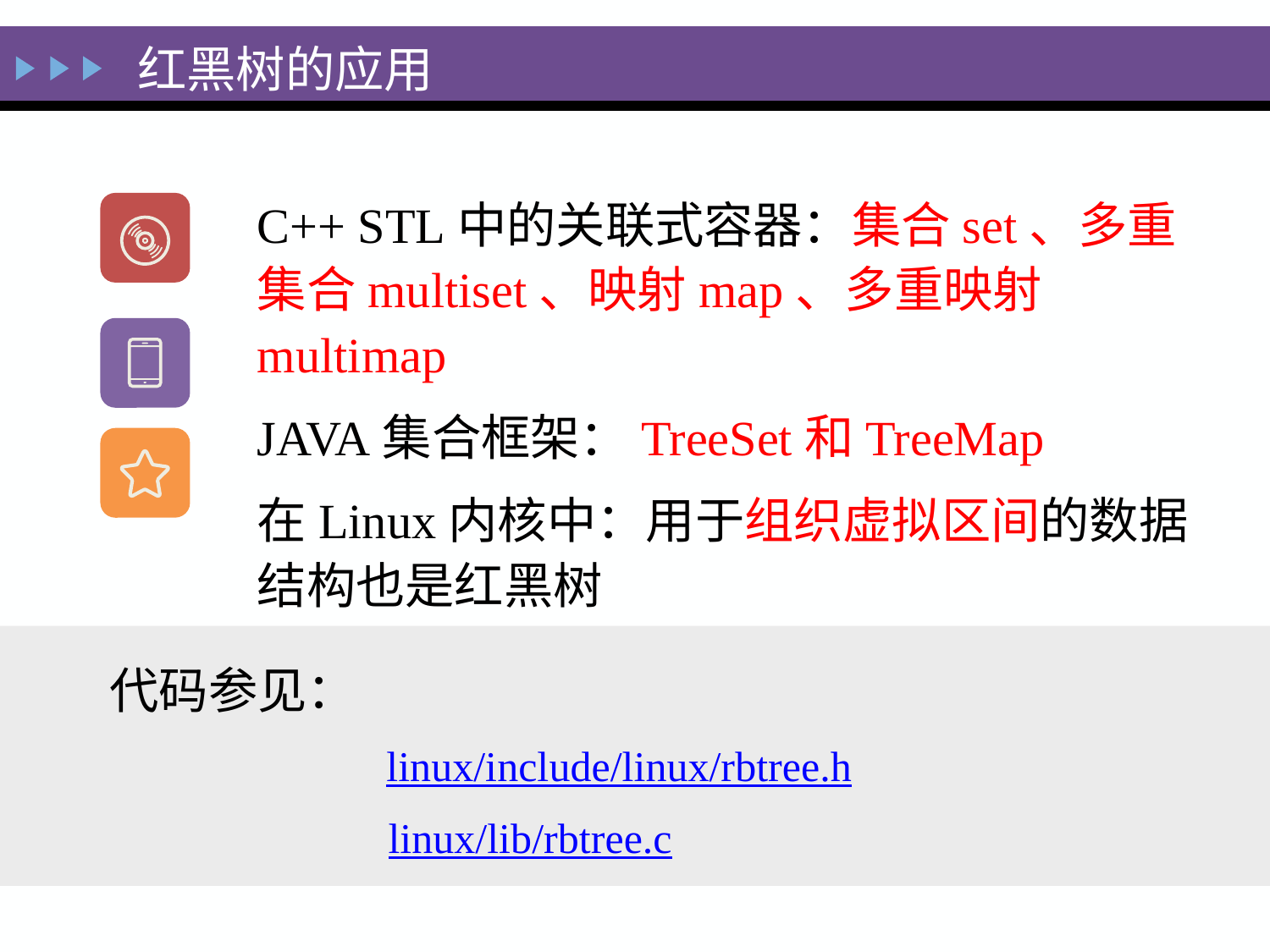

红黑树的应用
C++ STL中的关联式容器：集合set、多重集合multiset、映射map、多重映射multimap
JAVA集合框架：TreeSet和TreeMap
在Linux内核中：用于组织虚拟区间的数据结构也是红黑树

  代码参见：
  			 linux/include/linux/rbtree.h
   			 linux/lib/rbtree.c